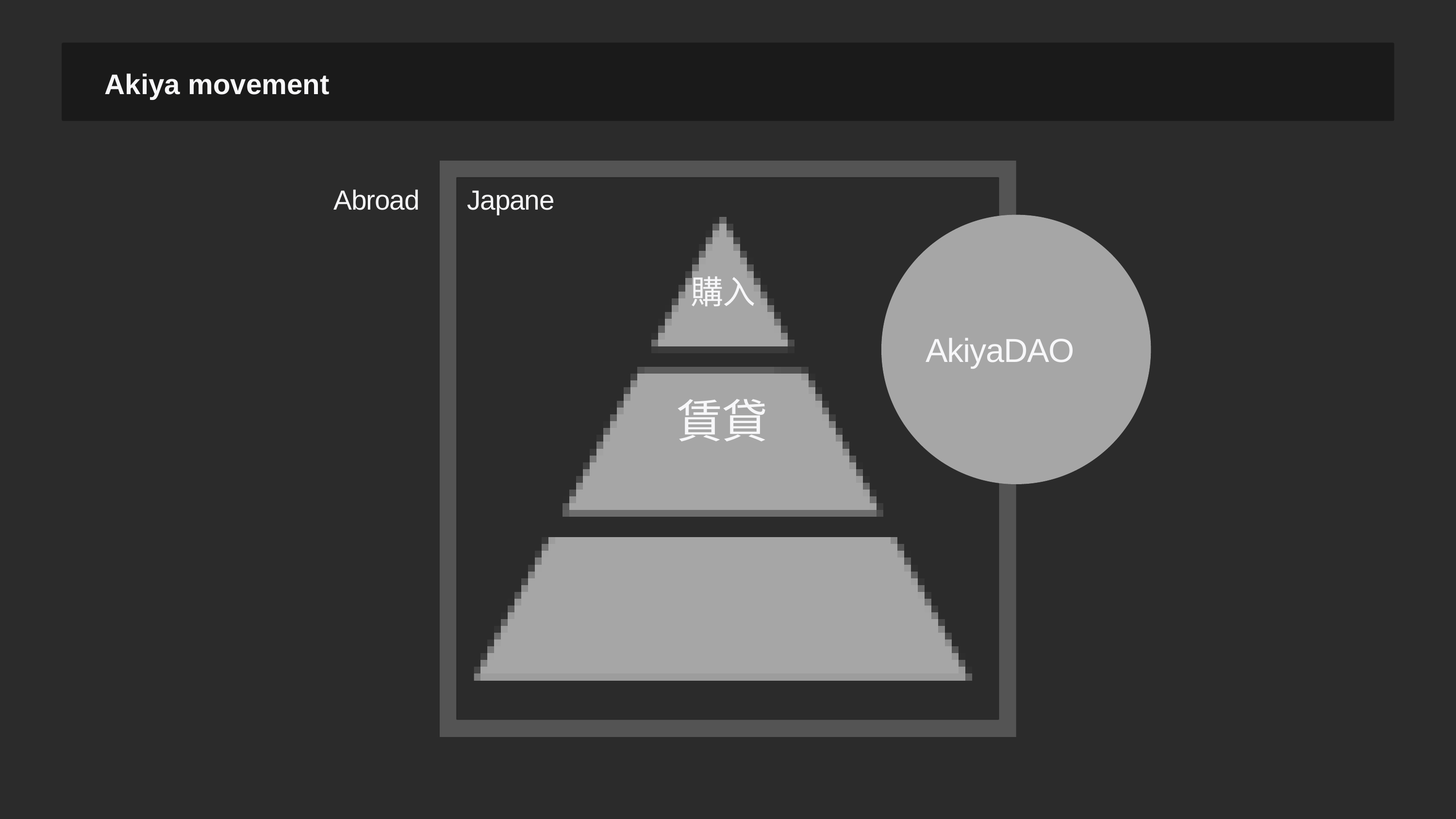

Akiya movement

Abroad
Japane

購入
AkiyaDAO
賃貸